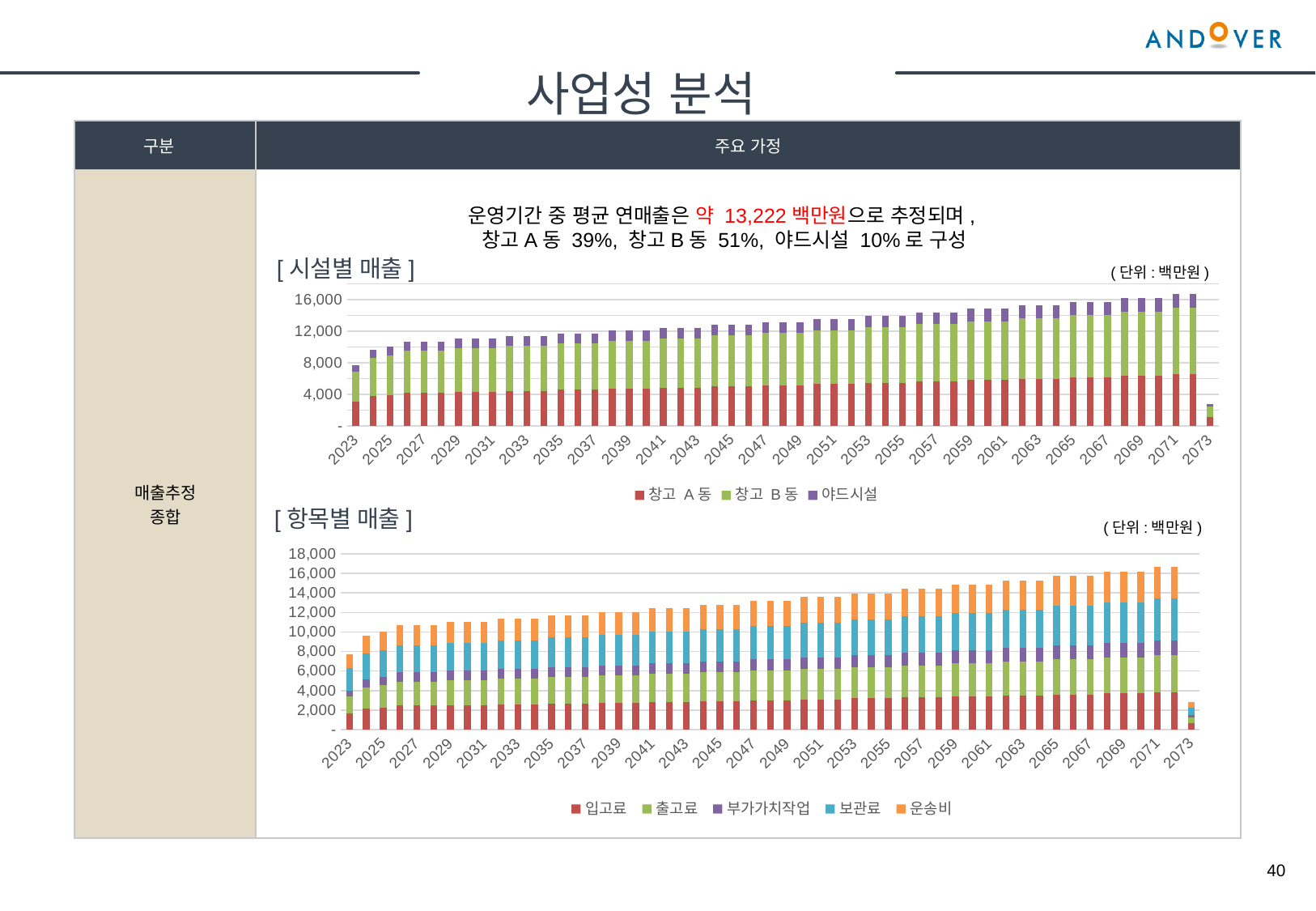

사업성 분석
| 구분 | 주요 가정 |
| --- | --- |
| 매출추정 종합 |  |
운영기간 중 평균 연매출은 약 13,222백만원으로 추정되며,
창고A동 39%, 창고B동 51%, 야드시설 10%로 구성
[시설별 매출]
(단위:백만원)

### Chart

| Category | 창고 A동 | 창고 B동 | 야드시설 |
|---|---|---|---|
| 2023 | 3063.54 | 3828.2920000000004 | 811.4503125000001 |
| 2024 | 3807.792 | 4811.2416 | 1009.84275 |
| 2025 | 3939.336 | 5028.5328 | 1045.945125 |
| 2026 | 4193.0064 | 5403.19872 | 1114.508925 |
| 2027 | 4193.0064 | 5403.19872 | 1114.508925 |
| 2028 | 4193.0064 | 5403.19872 | 1114.508925 |
| 2029 | 4318.796592 | 5565.294681599999 | 1147.94419275 |
| 2030 | 4318.796592 | 5565.294681599999 | 1147.94419275 |
| 2031 | 4318.796592 | 5565.294681599999 | 1147.94419275 |
| 2032 | 4448.36048976 | 5732.2535220479995 | 1182.3825185325 |
| 2033 | 4448.36048976 | 5732.2535220479995 | 1182.3825185325 |
| 2034 | 4448.36048976 | 5732.2535220479995 | 1182.3825185325 |
| 2035 | 4581.8113044528 | 5904.221127709441 | 1217.8539940884752 |
| 2036 | 4581.8113044528 | 5904.221127709441 | 1217.8539940884752 |
| 2037 | 4581.8113044528 | 5904.221127709441 | 1217.8539940884752 |
| 2038 | 4719.265643586385 | 6081.347761540724 | 1254.3896139111293 |
| 2039 | 4719.265643586385 | 6081.347761540724 | 1254.3896139111293 |
| 2040 | 4719.265643586385 | 6081.347761540724 | 1254.3896139111293 |
| 2041 | 4860.843612893976 | 6263.788194386946 | 1292.0213023284632 |
| 2042 | 4860.843612893976 | 6263.788194386946 | 1292.0213023284632 |
| 2043 | 4860.843612893976 | 6263.788194386946 | 1292.0213023284632 |
| 2044 | 5006.668921280796 | 6451.701840218554 | 1330.7819413983173 |
| 2045 | 5006.668921280796 | 6451.701840218554 | 1330.7819413983173 |
| 2046 | 5006.668921280796 | 6451.701840218554 | 1330.7819413983173 |
| 2047 | 5156.868988919219 | 6645.252895425111 | 1370.705399640267 |
| 2048 | 5156.868988919219 | 6645.252895425111 | 1370.705399640267 |
| 2049 | 5156.868988919219 | 6645.252895425111 | 1370.705399640267 |
| 2050 | 5311.575058586796 | 6844.610482287864 | 1411.8265616294748 |
| 2051 | 5311.575058586796 | 6844.610482287864 | 1411.8265616294748 |
| 2052 | 5311.575058586796 | 6844.610482287864 | 1411.8265616294748 |
| 2053 | 5470.9223103444 | 7049.9487967565 | 1454.1813584783592 |
| 2054 | 5470.9223103444 | 7049.9487967565 | 1454.1813584783592 |
| 2055 | 5470.9223103444 | 7049.9487967565 | 1454.1813584783592 |
| 2056 | 5635.049979654732 | 7261.447260659195 | 1497.8067992327099 |
| 2057 | 5635.049979654732 | 7261.447260659195 | 1497.8067992327099 |
| 2058 | 5635.049979654732 | 7261.447260659195 | 1497.8067992327099 |
| 2059 | 5804.101479044374 | 7479.290678478972 | 1542.7410032096911 |
| 2060 | 5804.101479044374 | 7479.290678478972 | 1542.7410032096911 |
| 2061 | 5804.101479044374 | 7479.290678478972 | 1542.7410032096911 |
| 2062 | 5978.224523415706 | 7703.669398833341 | 1589.023233305982 |
| 2063 | 5978.224523415706 | 7703.669398833341 | 1589.023233305982 |
| 2064 | 5978.224523415706 | 7703.669398833341 | 1589.023233305982 |
| 2065 | 6157.571259118178 | 7934.779480798343 | 1636.6939303051615 |
| 2066 | 6157.571259118178 | 7934.779480798343 | 1636.6939303051615 |
| 2067 | 6157.571259118178 | 7934.779480798343 | 1636.6939303051615 |
| 2068 | 6342.298396891724 | 8172.822865222292 | 1685.7947482143168 |
| 2069 | 6342.298396891724 | 8172.822865222292 | 1685.7947482143168 |
| 2070 | 6342.298396891724 | 8172.822865222292 | 1685.7947482143168 |
| 2071 | 6532.567348798476 | 8418.007551178962 | 1736.3685906607463 |
| 2072 | 6532.567348798476 | 8418.007551178962 | 1736.3685906607463 |
| 2073 | 1088.7612247997458 | 1403.001258529827 | 289.3947651101244 |
[항목별 매출]
(단위:백만원)

### Chart

| Category | 입고료 | 출고료 | 부가가치작업 | 보관료 | 운송비 |
|---|---|---|---|---|---|
| 2023 | 1687.5421874999997 | 1687.5421874999997 | 648.0984374999999 | 2250.0 | 1430.0995000000003 |
| 2024 | 2144.17125 | 2144.17125 | 823.46625 | 2700.0 | 1817.0676000000003 |
| 2025 | 2263.291875 | 2263.291875 | 869.214375 | 2700.0 | 1918.0158000000001 |
| 2026 | 2453.884875 | 2453.884875 | 942.4113749999999 | 2781.0 | 2079.53292 |
| 2027 | 2453.884875 | 2453.884875 | 942.4113749999999 | 2781.0 | 2079.53292 |
| 2028 | 2453.884875 | 2453.884875 | 942.4113749999999 | 2781.0 | 2079.53292 |
| 2029 | 2527.50142125 | 2527.50142125 | 970.6837162499999 | 2864.43 | 2141.9189076 |
| 2030 | 2527.50142125 | 2527.50142125 | 970.6837162499999 | 2864.43 | 2141.9189076 |
| 2031 | 2527.50142125 | 2527.50142125 | 970.6837162499999 | 2864.43 | 2141.9189076 |
| 2032 | 2603.3264638875 | 2603.3264638875 | 999.8042277374999 | 2950.3629 | 2206.1764748279998 |
| 2033 | 2603.3264638875 | 2603.3264638875 | 999.8042277374999 | 2950.3629 | 2206.1764748279998 |
| 2034 | 2603.3264638875 | 2603.3264638875 | 999.8042277374999 | 2950.3629 | 2206.1764748279998 |
| 2035 | 2681.4262578041253 | 2681.4262578041253 | 1029.7983545696252 | 3038.8737870000004 | 2272.36176907284 |
| 2036 | 2681.4262578041253 | 2681.4262578041253 | 1029.7983545696252 | 3038.8737870000004 | 2272.36176907284 |
| 2037 | 2681.4262578041253 | 2681.4262578041253 | 1029.7983545696252 | 3038.8737870000004 | 2272.36176907284 |
| 2038 | 2761.869045538249 | 2761.869045538249 | 1060.6923052067136 | 3130.0400006100003 | 2340.532622145025 |
| 2039 | 2761.869045538249 | 2761.869045538249 | 1060.6923052067136 | 3130.0400006100003 | 2340.532622145025 |
| 2040 | 2761.869045538249 | 2761.869045538249 | 1060.6923052067136 | 3130.0400006100003 | 2340.532622145025 |
| 2041 | 2844.7251169043966 | 2844.7251169043966 | 1092.5130743629152 | 3223.9412006283 | 2410.748600809376 |
| 2042 | 2844.7251169043966 | 2844.7251169043966 | 1092.5130743629152 | 3223.9412006283 | 2410.748600809376 |
| 2043 | 2844.7251169043966 | 2844.7251169043966 | 1092.5130743629152 | 3223.9412006283 | 2410.748600809376 |
| 2044 | 2930.0668704115287 | 2930.0668704115287 | 1125.2884665938027 | 3320.6594366471495 | 2483.0710588336574 |
| 2045 | 2930.0668704115287 | 2930.0668704115287 | 1125.2884665938027 | 3320.6594366471495 | 2483.0710588336574 |
| 2046 | 2930.0668704115287 | 2930.0668704115287 | 1125.2884665938027 | 3320.6594366471495 | 2483.0710588336574 |
| 2047 | 3017.9688765238743 | 3017.9688765238743 | 1159.047120591617 | 3420.279219746564 | 2557.5631905986675 |
| 2048 | 3017.9688765238743 | 3017.9688765238743 | 1159.047120591617 | 3420.279219746564 | 2557.5631905986675 |
| 2049 | 3017.9688765238743 | 3017.9688765238743 | 1159.047120591617 | 3420.279219746564 | 2557.5631905986675 |
| 2050 | 3108.5079428195904 | 3108.5079428195904 | 1193.8185342093652 | 3522.8875963389614 | 2634.2900863166274 |
| 2051 | 3108.5079428195904 | 3108.5079428195904 | 1193.8185342093652 | 3522.8875963389614 | 2634.2900863166274 |
| 2052 | 3108.5079428195904 | 3108.5079428195904 | 1193.8185342093652 | 3522.8875963389614 | 2634.2900863166274 |
| 2053 | 3201.7631811041783 | 3201.7631811041783 | 1229.6330902356463 | 3628.57422422913 | 2713.3187889061264 |
| 2054 | 3201.7631811041783 | 3201.7631811041783 | 1229.6330902356463 | 3628.57422422913 | 2713.3187889061264 |
| 2055 | 3201.7631811041783 | 3201.7631811041783 | 1229.6330902356463 | 3628.57422422913 | 2713.3187889061264 |
| 2056 | 3297.816076537304 | 3297.816076537304 | 1266.5220829427158 | 3737.431450956004 | 2794.71835257331 |
| 2057 | 3297.816076537304 | 3297.816076537304 | 1266.5220829427158 | 3737.431450956004 | 2794.71835257331 |
| 2058 | 3297.816076537304 | 3297.816076537304 | 1266.5220829427158 | 3737.431450956004 | 2794.71835257331 |
| 2059 | 3396.750558833423 | 3396.750558833423 | 1304.5177454309974 | 3849.554394484684 | 2878.5599031505094 |
| 2060 | 3396.750558833423 | 3396.750558833423 | 1304.5177454309974 | 3849.554394484684 | 2878.5599031505094 |
| 2061 | 3396.750558833423 | 3396.750558833423 | 1304.5177454309974 | 3849.554394484684 | 2878.5599031505094 |
| 2062 | 3498.6530755984263 | 3498.6530755984263 | 1343.6532777939274 | 3965.041026319225 | 2964.9167002450254 |
| 2063 | 3498.6530755984263 | 3498.6530755984263 | 1343.6532777939274 | 3965.041026319225 | 2964.9167002450254 |
| 2064 | 3498.6530755984263 | 3498.6530755984263 | 1343.6532777939274 | 3965.041026319225 | 2964.9167002450254 |
| 2065 | 3603.6126678663795 | 3603.6126678663795 | 1383.9628761277452 | 4083.9922571088023 | 3053.8642012523765 |
| 2066 | 3603.6126678663795 | 3603.6126678663795 | 1383.9628761277452 | 4083.9922571088023 | 3053.8642012523765 |
| 2067 | 3603.6126678663795 | 3603.6126678663795 | 1383.9628761277452 | 4083.9922571088023 | 3053.8642012523765 |
| 2068 | 3711.7210479023715 | 3711.7210479023715 | 1425.4817624115776 | 4206.512024822066 | 3145.4801272899476 |
| 2069 | 3711.7210479023715 | 3711.7210479023715 | 1425.4817624115776 | 4206.512024822066 | 3145.4801272899476 |
| 2070 | 3711.7210479023715 | 3711.7210479023715 | 1425.4817624115776 | 4206.512024822066 | 3145.4801272899476 |
| 2071 | 3823.0726793394424 | 3823.0726793394424 | 1468.246215283925 | 4332.707385566729 | 3239.844531108646 |
| 2072 | 3823.0726793394424 | 3823.0726793394424 | 1468.246215283925 | 4332.707385566729 | 3239.844531108646 |
| 2073 | 637.178779889907 | 637.178779889907 | 244.70770254732085 | 722.1178975944548 | 539.9740885181077 |
40